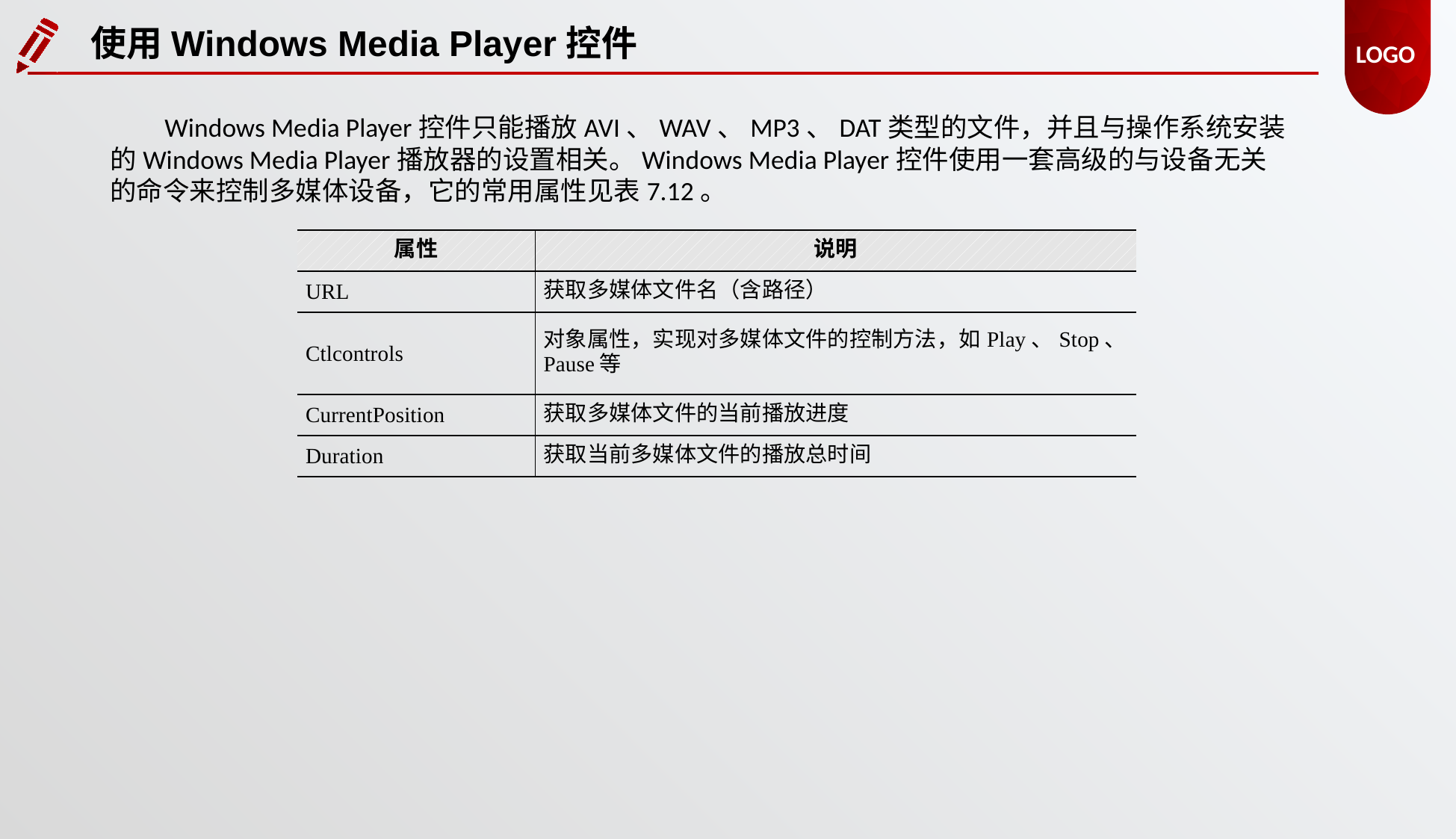

使用Windows Media Player控件
Windows Media Player控件只能播放AVI、WAV、MP3、DAT类型的文件，并且与操作系统安装的Windows Media Player播放器的设置相关。Windows Media Player控件使用一套高级的与设备无关的命令来控制多媒体设备，它的常用属性见表7.12。
| 属性 | 说明 |
| --- | --- |
| URL | 获取多媒体文件名（含路径） |
| Ctlcontrols | 对象属性，实现对多媒体文件的控制方法，如Play、Stop、Pause等 |
| CurrentPosition | 获取多媒体文件的当前播放进度 |
| Duration | 获取当前多媒体文件的播放总时间 |